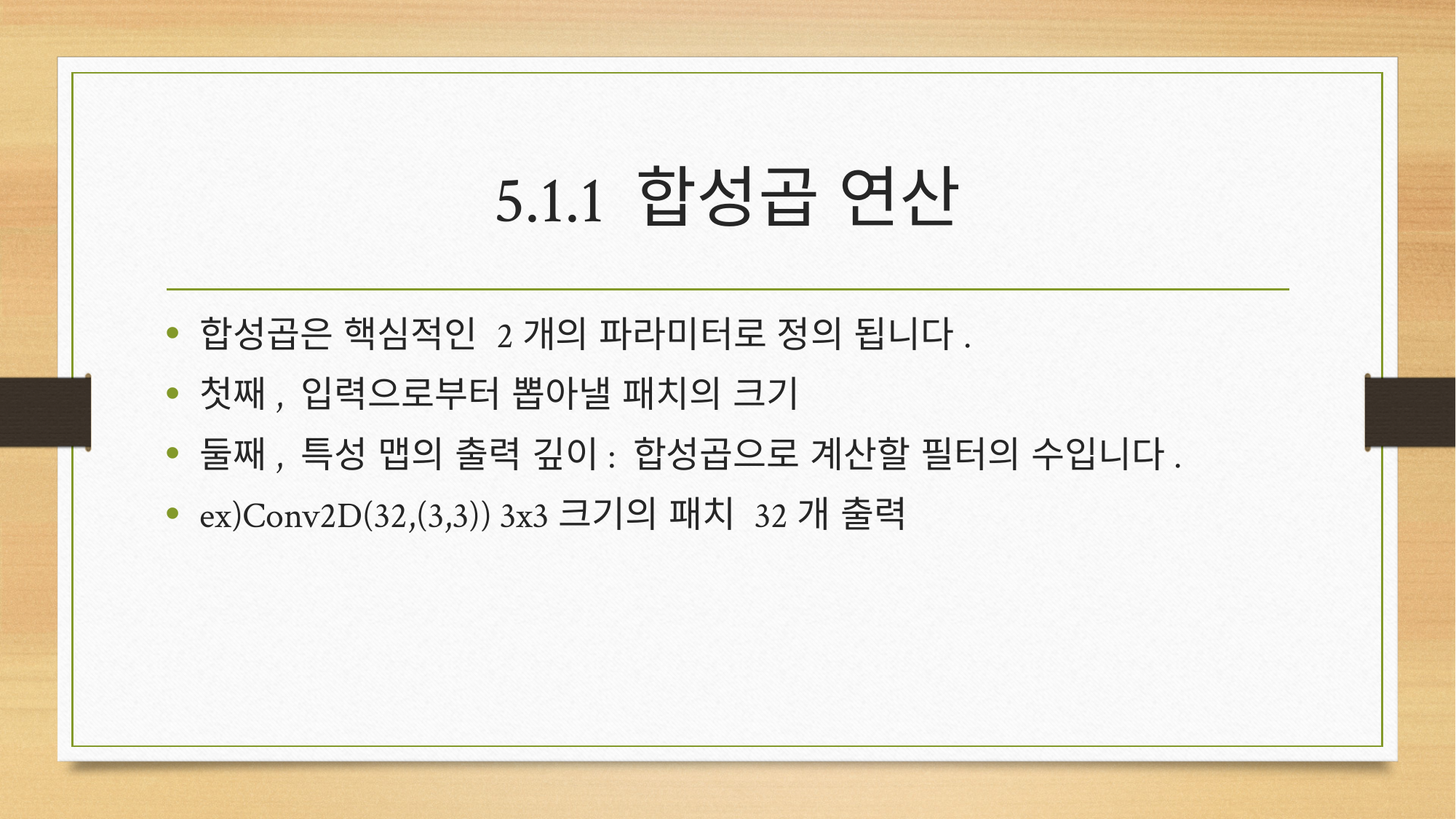

# 5.1.1 합성곱 연산
합성곱은 핵심적인 2개의 파라미터로 정의 됩니다.
첫째, 입력으로부터 뽑아낼 패치의 크기
둘째, 특성 맵의 출력 깊이: 합성곱으로 계산할 필터의 수입니다.
ex)Conv2D(32,(3,3)) 3x3크기의 패치 32개 출력